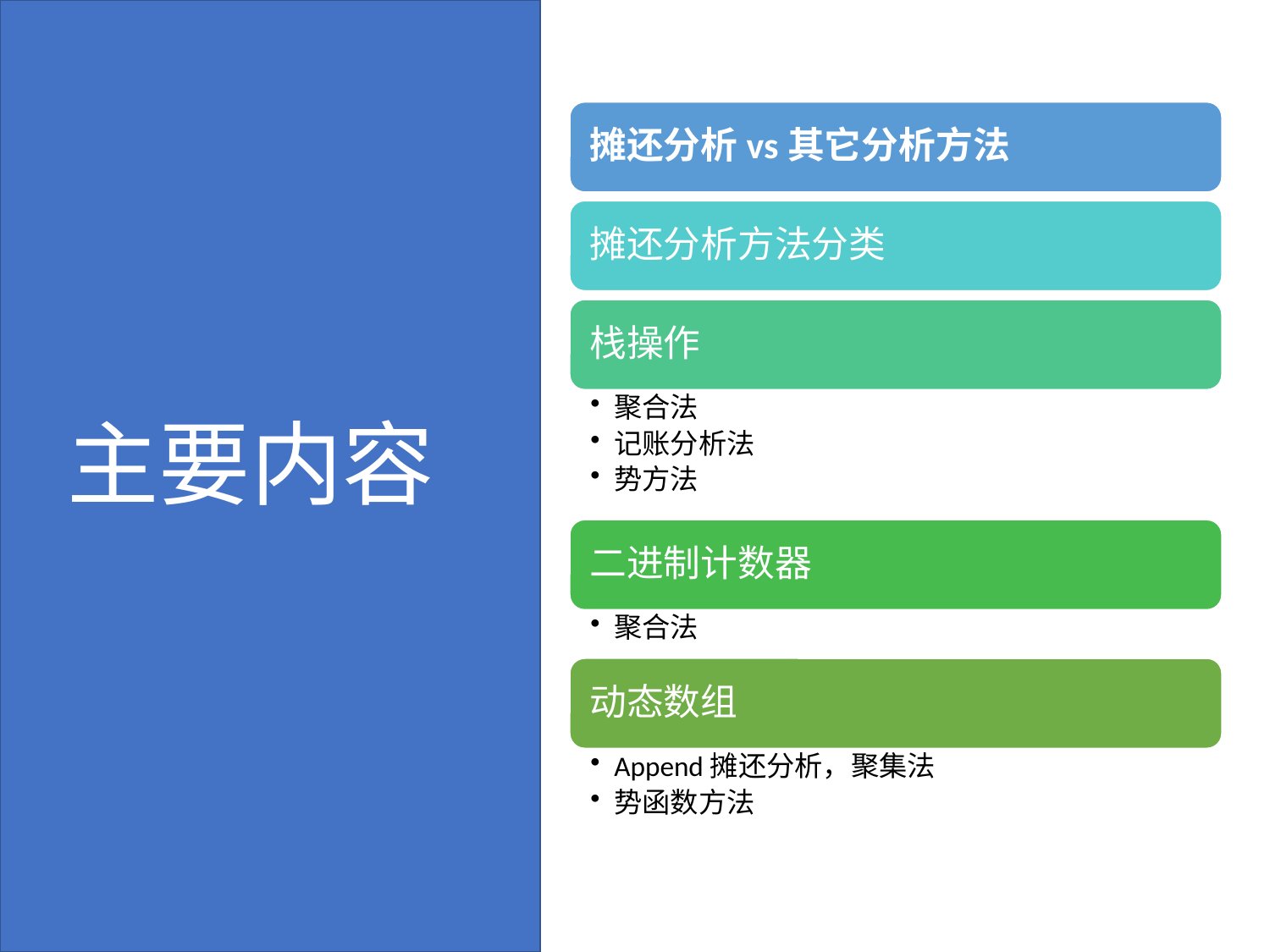

# 主要内容
摊还分析vs其它分析方法
摊还分析方法分类
栈操作
聚合法
记账分析法
势方法
二进制计数器
聚合法
动态数组
Append摊还分析，聚集法
势函数方法